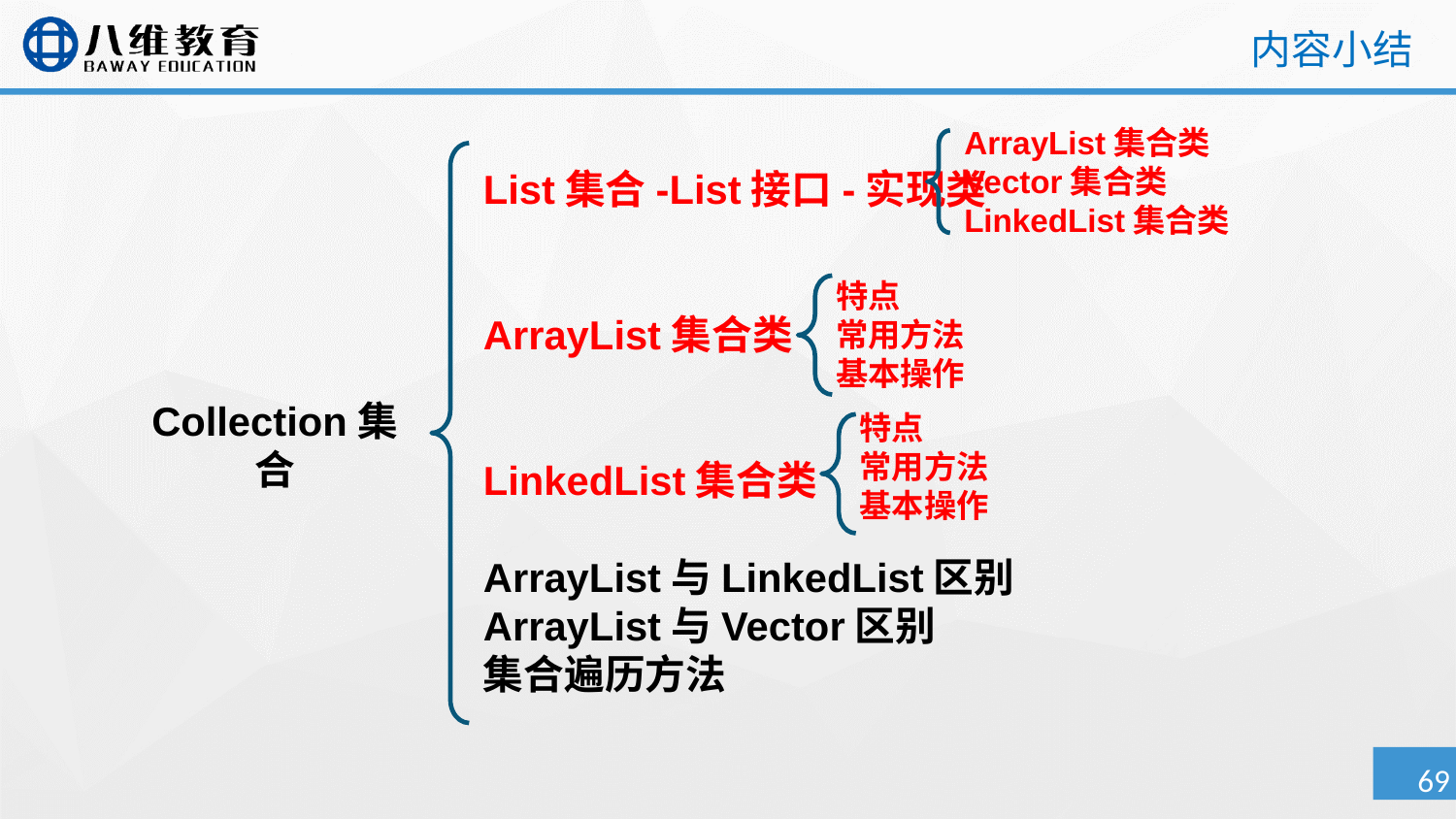

# 内容小结
ArrayList集合类
Vector集合类
LinkedList集合类

List集合-List接口-实现类

ArrayList集合类

LinkedList集合类

ArrayList与LinkedList区别
ArrayList与Vector区别
集合遍历方法
特点
常用方法
基本操作

Collection集合
特点
常用方法
基本操作